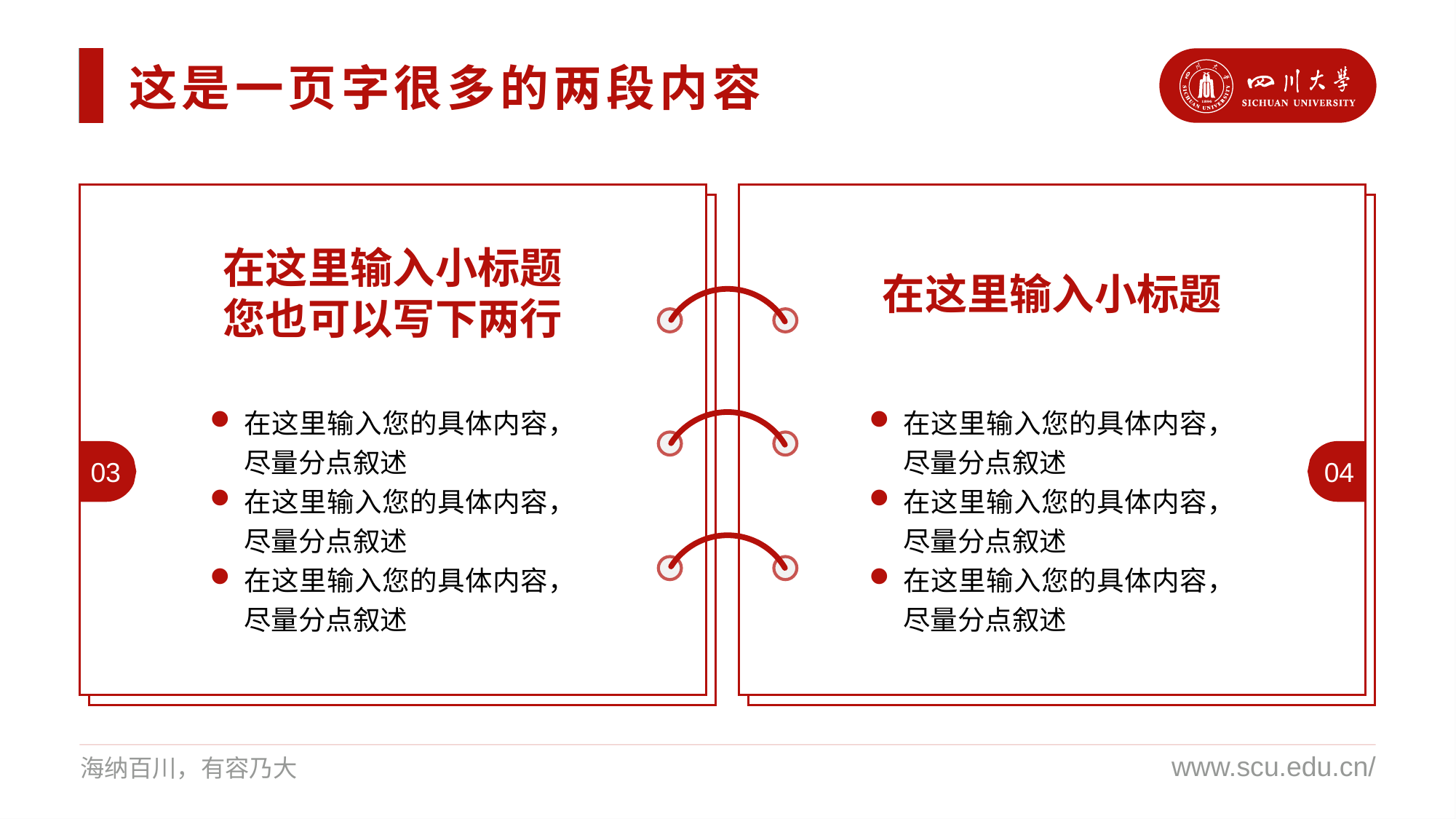

这是一页字很多的两段内容
在这里输入小标题您也可以写下两行
在这里输入小标题

在这里输入您的具体内容，尽量分点叙述
在这里输入您的具体内容，尽量分点叙述
在这里输入您的具体内容，尽量分点叙述
在这里输入您的具体内容，尽量分点叙述
在这里输入您的具体内容，尽量分点叙述
在这里输入您的具体内容，尽量分点叙述

03
04